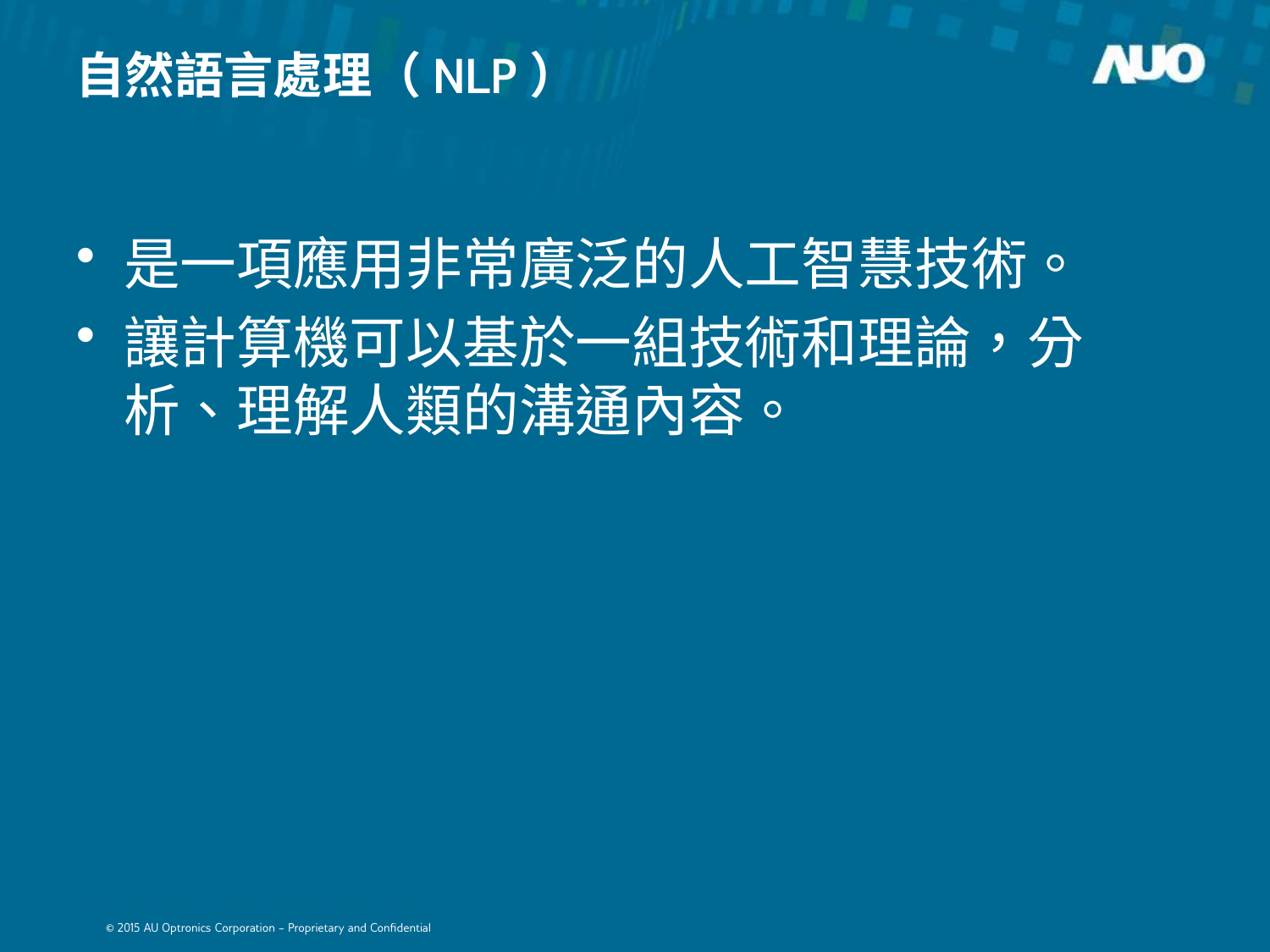

# 自然語言處理（NLP）
是一項應用非常廣泛的人工智慧技術。
讓計算機可以基於一組技術和理論，分析、理解人類的溝通內容。